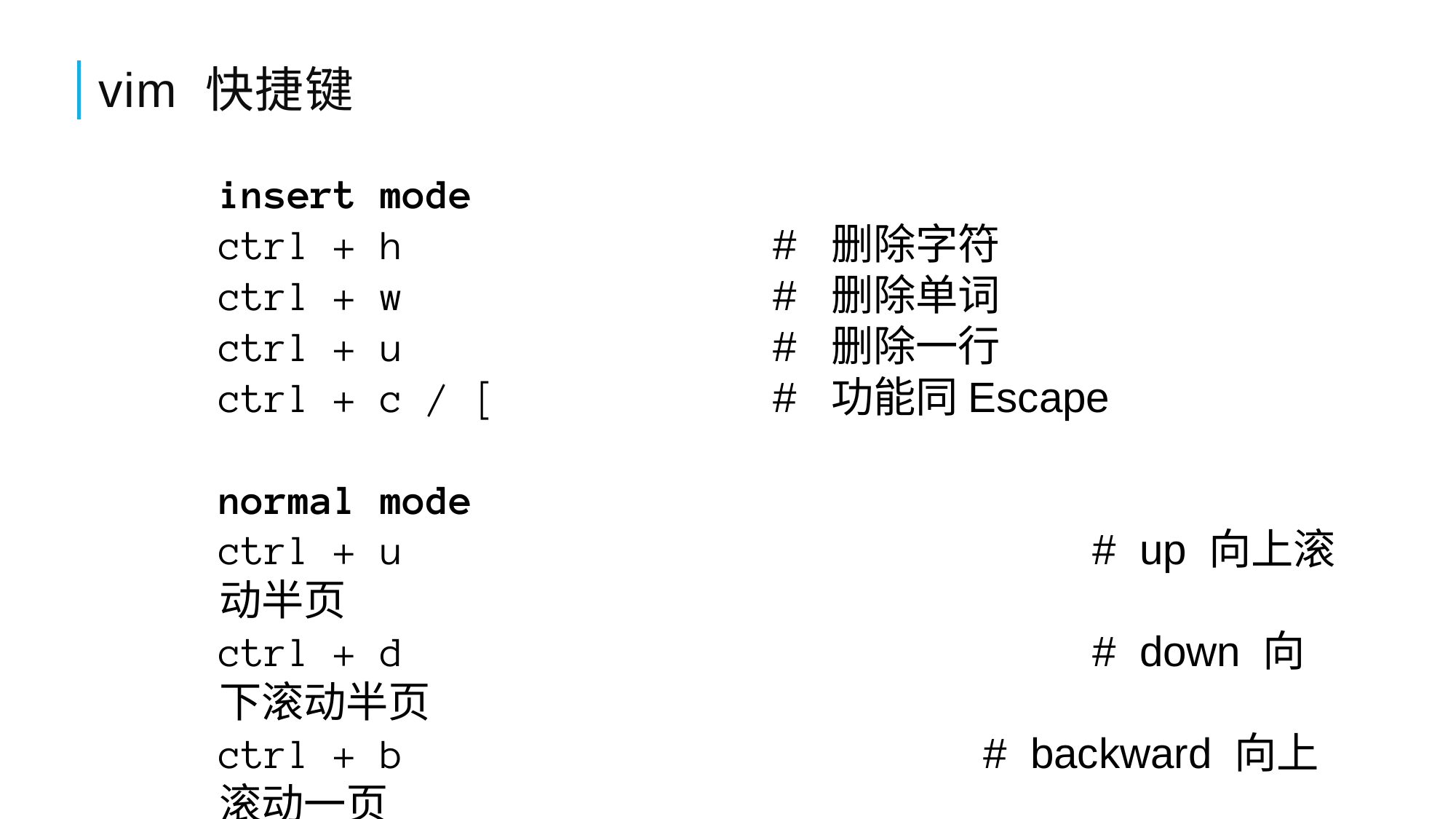

# vim 快捷键
insert mode
ctrl + h                #  删除字符
ctrl + w                #  删除单词
ctrl + u                #  删除一行
ctrl + c / [            #  功能同Escape

normal mode
ctrl + u							#  up 向上滚动半页
ctrl + d							#  down 向下滚动半页
ctrl + b       				#  backward 向上滚动一页
ctrl + f							#  front 向下滚动一页